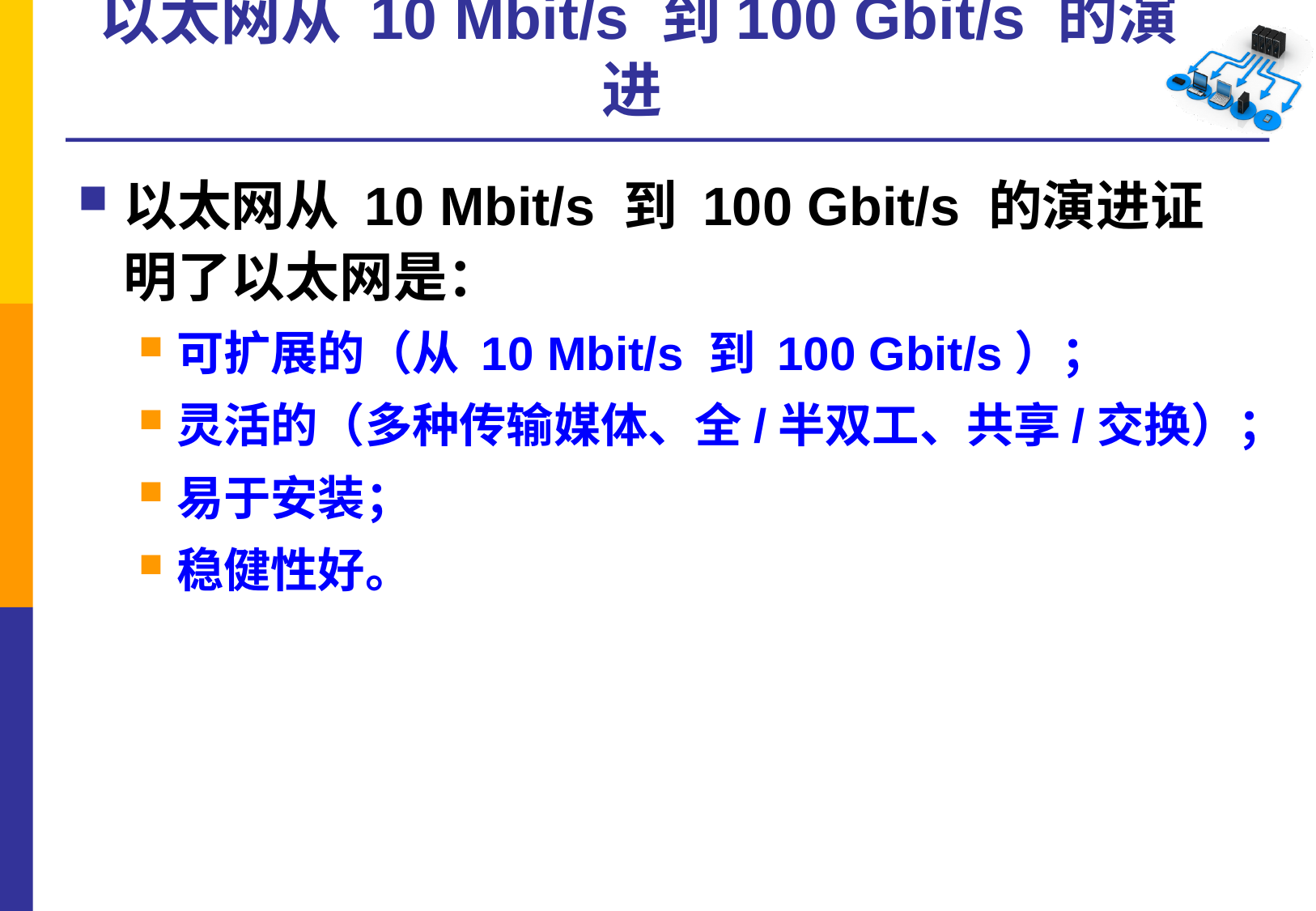

# 以太网从 10 Mbit/s 到100 Gbit/s 的演进
以太网从 10 Mbit/s 到 100 Gbit/s 的演进证明了以太网是：
可扩展的（从 10 Mbit/s 到 100 Gbit/s）；
灵活的（多种传输媒体、全/半双工、共享/交换）；
易于安装；
稳健性好。